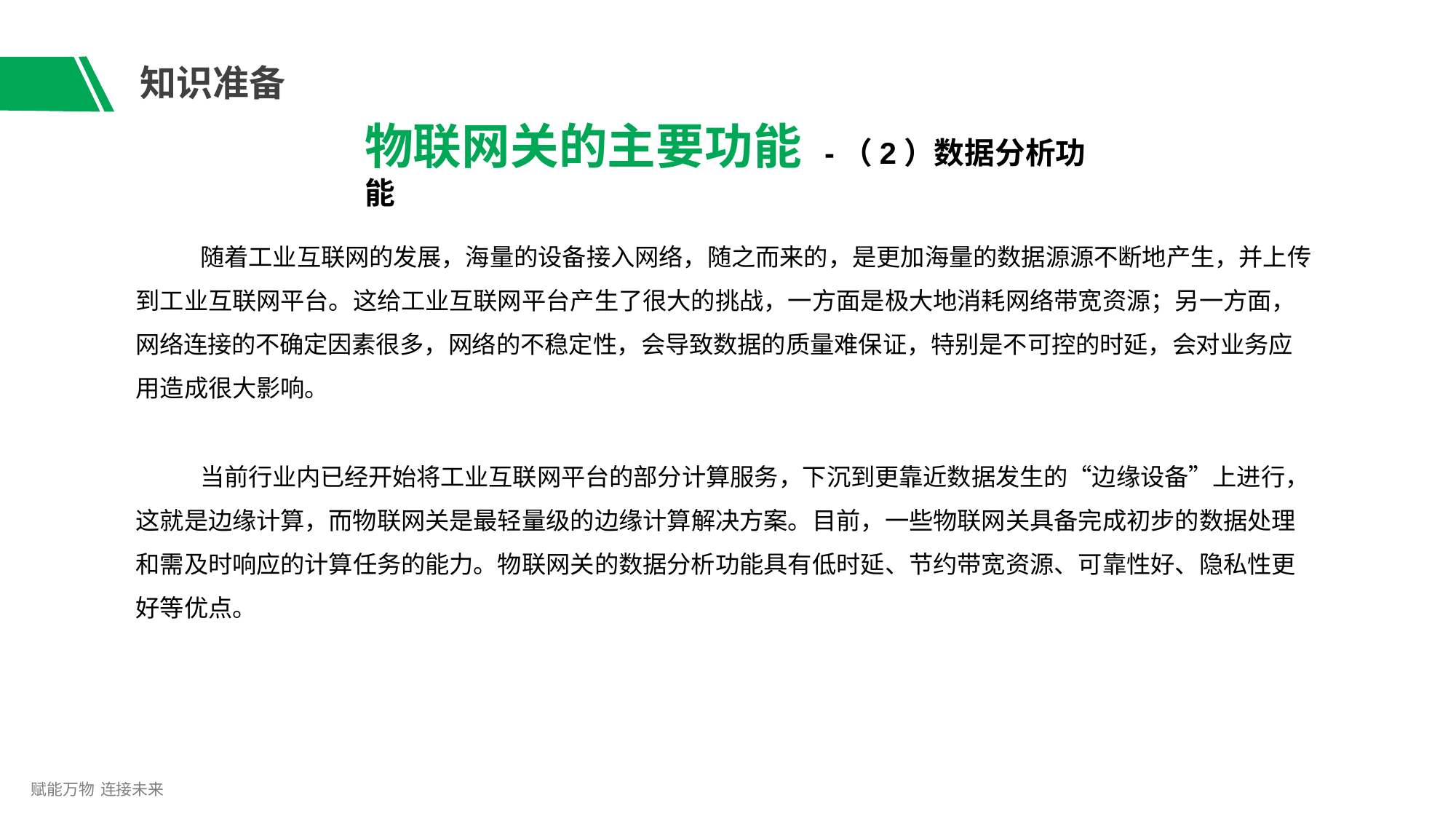

# 知识准备
物联网关的主要功能 -（2）数据分析功能
随着工业互联网的发展，海量的设备接入网络，随之而来的，是更加海量的数据源源不断地产生，并上传 到工业互联网平台。这给工业互联网平台产生了很大的挑战，一方面是极大地消耗网络带宽资源；另一方面，  网络连接的不确定因素很多，网络的不稳定性，会导致数据的质量难保证，特别是不可控的时延，会对业务应 用造成很大影响。

当前行业内已经开始将工业互联网平台的部分计算服务，下沉到更靠近数据发生的“边缘设备”上进行，  这就是边缘计算，而物联网关是最轻量级的边缘计算解决方案。目前，一些物联网关具备完成初步的数据处理 和需及时响应的计算任务的能力。物联网关的数据分析功能具有低时延、节约带宽资源、可靠性好、隐私性更 好等优点。
赋能万物 连接未来